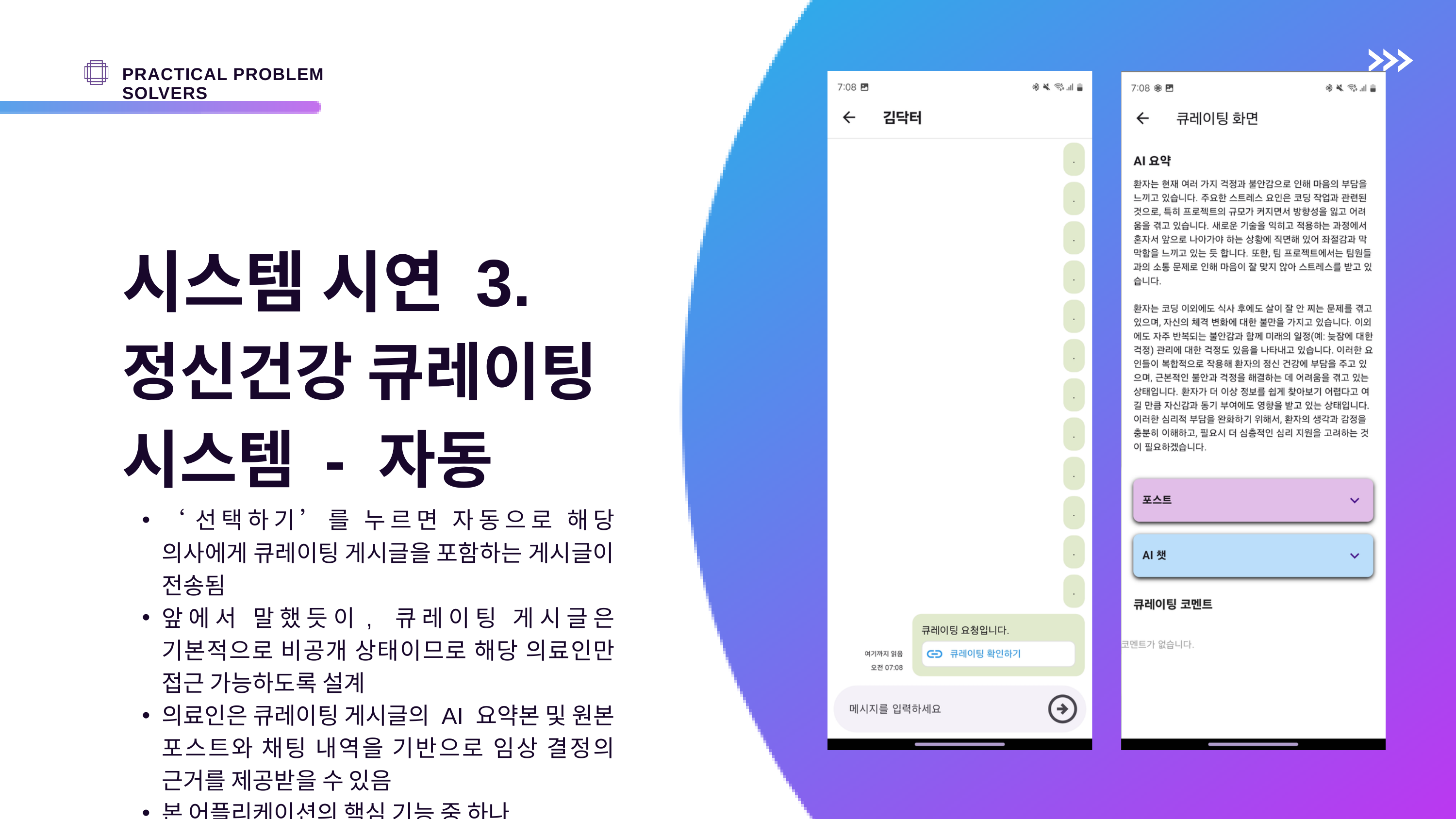

PRACTICAL PROBLEM SOLVERS

시스템 시연 3.
정신건강 큐레이팅 시스템 - 자동
‘선택하기’를 누르면 자동으로 해당 의사에게 큐레이팅 게시글을 포함하는 게시글이 전송됨
앞에서 말했듯이, 큐레이팅 게시글은 기본적으로 비공개 상태이므로 해당 의료인만 접근 가능하도록 설계
의료인은 큐레이팅 게시글의 AI 요약본 및 원본 포스트와 채팅 내역을 기반으로 임상 결정의 근거를 제공받을 수 있음
본 어플리케이션의 핵심 기능 중 하나